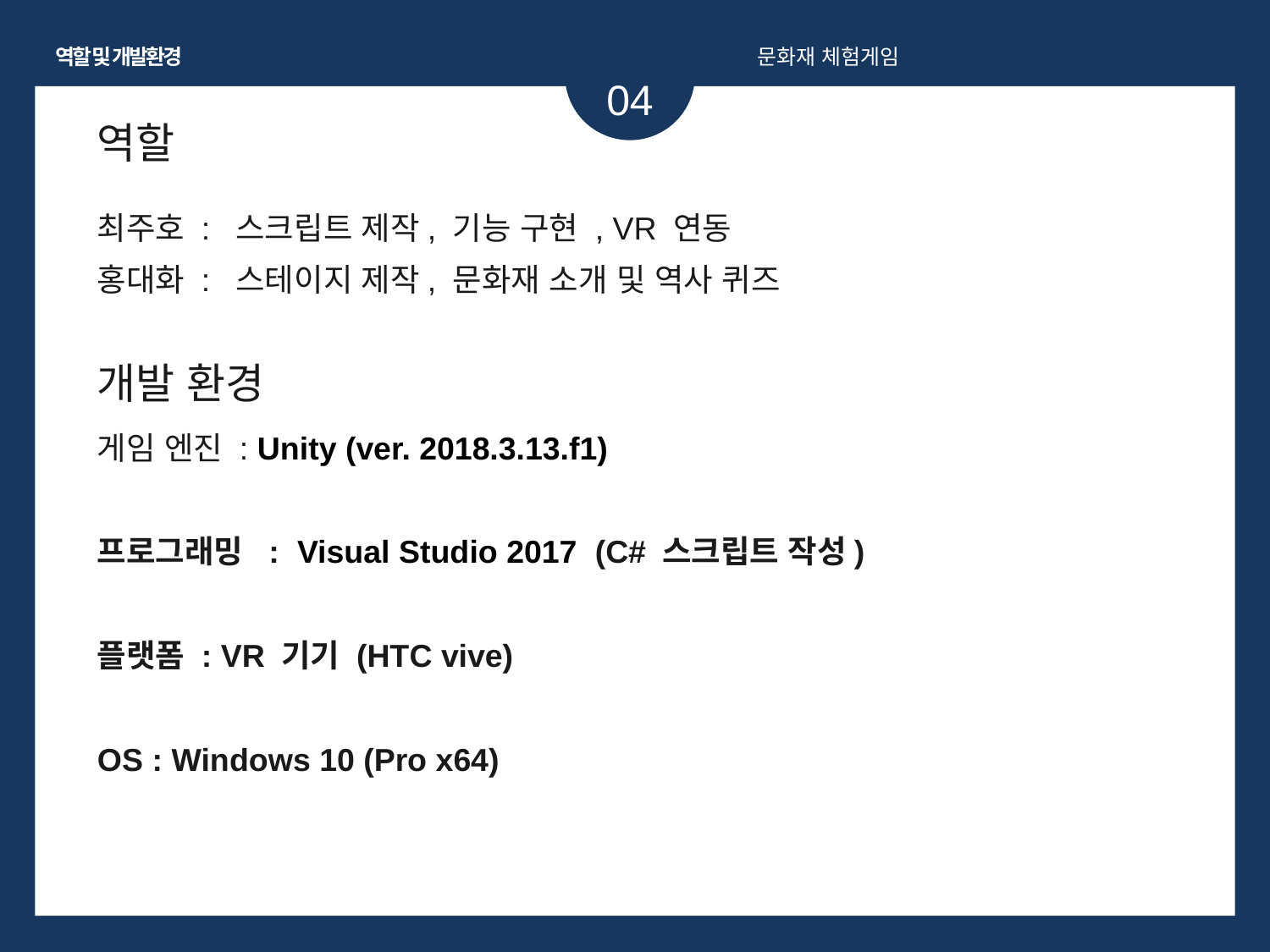

역할 및 개발환경
문화재 체험게임
04

역할
최주호 :  스크립트 제작, 기능 구현 , VR 연동
홍대화 :  스테이지 제작, 문화재 소개 및 역사 퀴즈

개발 환경
게임 엔진 : Unity (ver. 2018.3.13.f1)

프로그래밍  :  Visual Studio 2017  (C# 스크립트 작성)

플랫폼 : VR 기기 (HTC vive)

OS : Windows 10 (Pro x64)